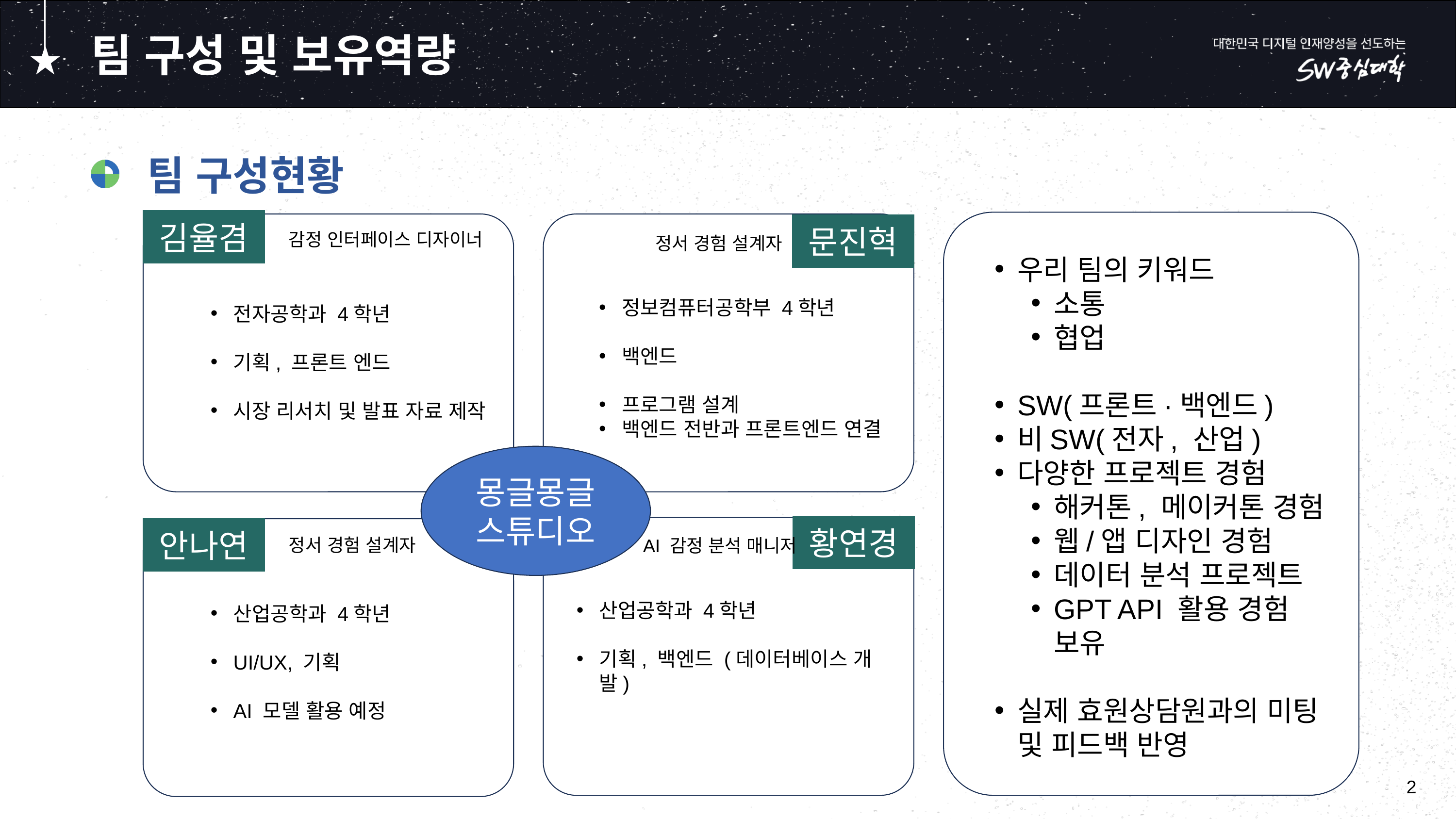

# 팀 구성 및 보유역량
  팀 구성현황
김율겸

문진혁
감정 인터페이스 디자이너
정서 경험 설계자
우리 팀의 키워드
소통
협업

SW(프론트·백엔드)
비SW(전자, 산업)
다양한 프로젝트 경험
해커톤, 메이커톤 경험
웹/앱 디자인 경험
데이터 분석 프로젝트
GPT API 활용 경험 보유

실제 효원상담원과의 미팅 및 피드백 반영
정보컴퓨터공학부 4학년

백엔드

프로그램 설계
백엔드 전반과 프론트엔드 연결
전자공학과 4학년

기획, 프론트 엔드

시장 리서치 및 발표 자료 제작
몽글몽글
스튜디오
황연경

안나연

정서 경험 설계자
AI 감정 분석 매니저
산업공학과 4학년

기획, 백엔드 (데이터베이스 개발)
산업공학과 4학년

UI/UX, 기획

AI 모델 활용 예정